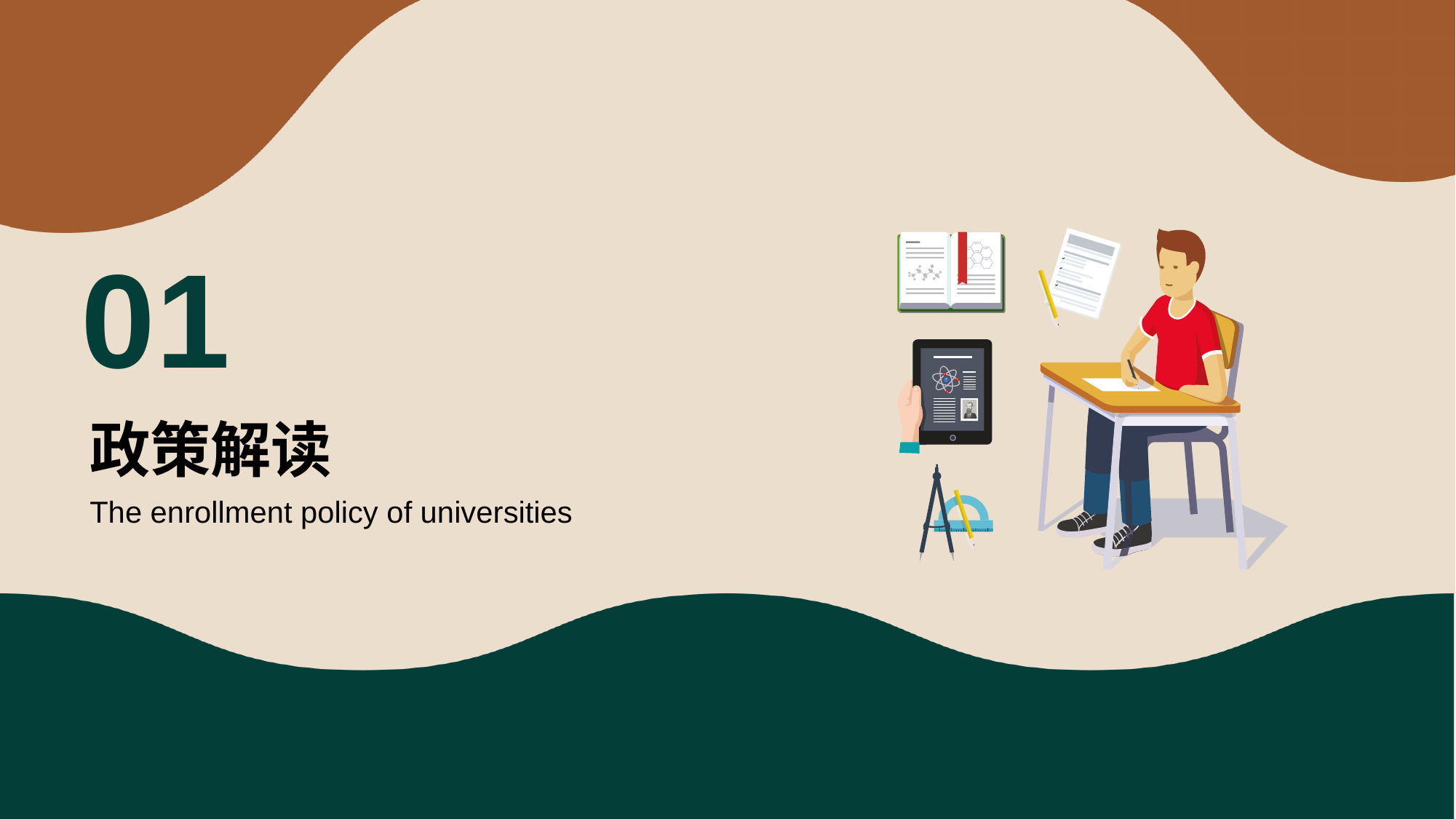

0 1
# 政策解读
The enrollment policy of universities